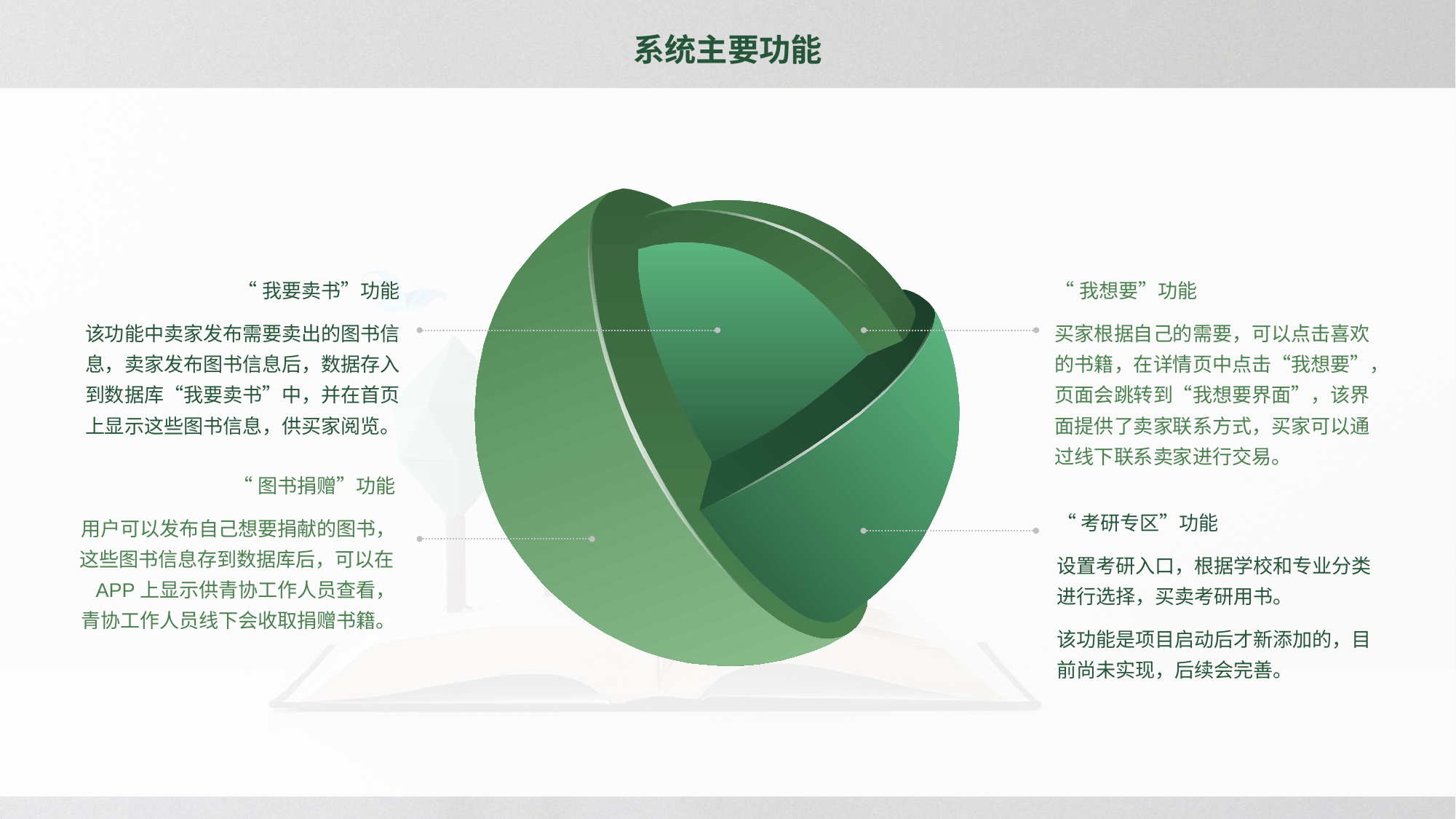

# 系统主要功能

“我要卖书”功能
该功能中卖家发布需要卖出的图书信息，卖家发布图书信息后，数据存入到数据库“我要卖书”中，并在首页上显示这些图书信息，供买家阅览。

“我想要”功能
买家根据自己的需要，可以点击喜欢的书籍，在详情页中点击“我想要”，页面会跳转到“我想要界面”，该界面提供了卖家联系方式，买家可以通过线下联系卖家进行交易。
“图书捐赠”功能
用户可以发布自己想要捐献的图书，这些图书信息存到数据库后，可以在APP上显示供青协工作人员查看，青协工作人员线下会收取捐赠书籍。
“考研专区”功能
设置考研入口，根据学校和专业分类进行选择，买卖考研用书。
该功能是项目启动后才新添加的，目前尚未实现，后续会完善。